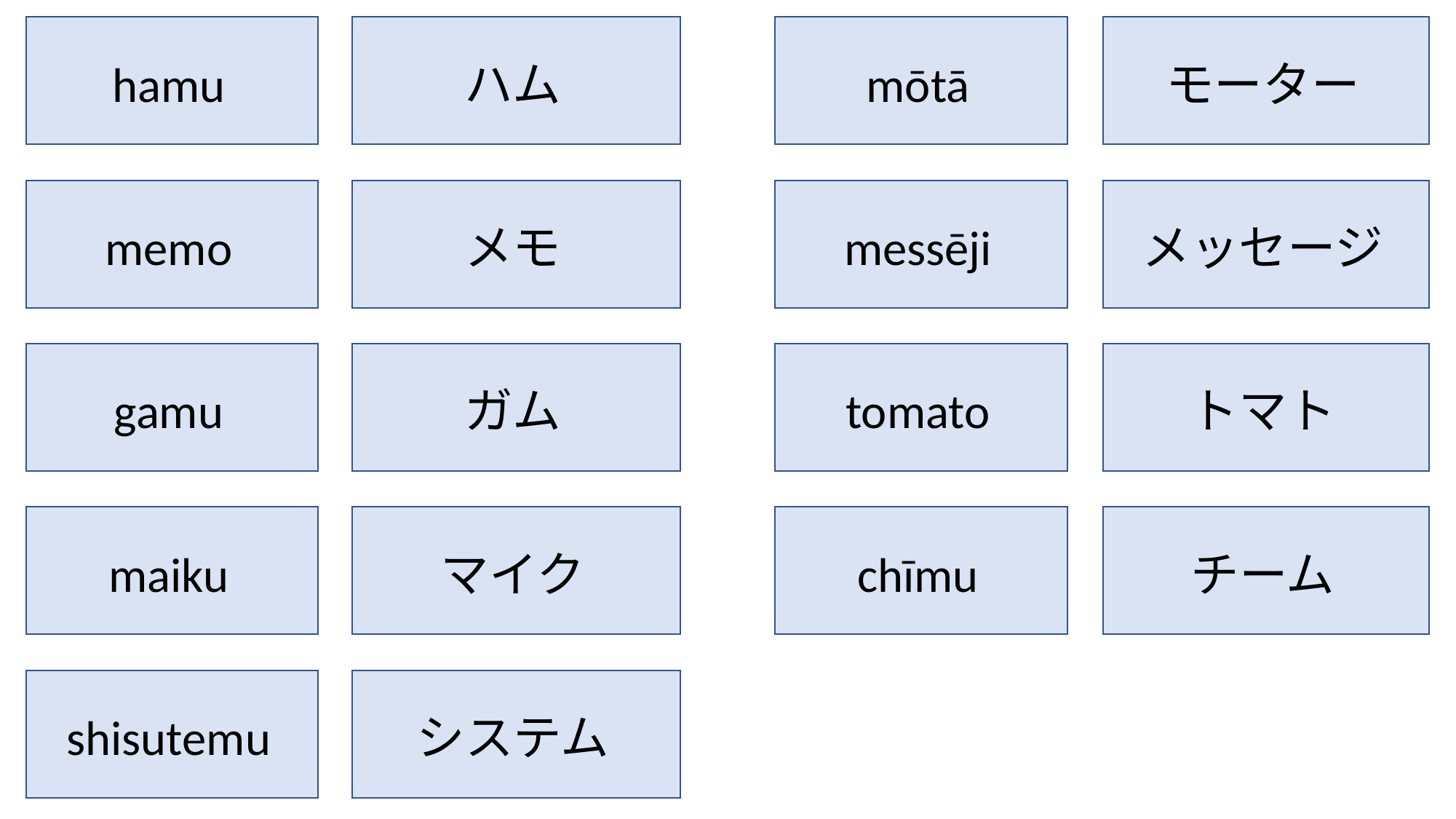

hamu
ハム
mōtā
モーター
memo
メモ
messēji
メッセージ
gamu
ガム
tomato
トマト
maiku
マイク
chīmu
チーム
shisutemu
システム